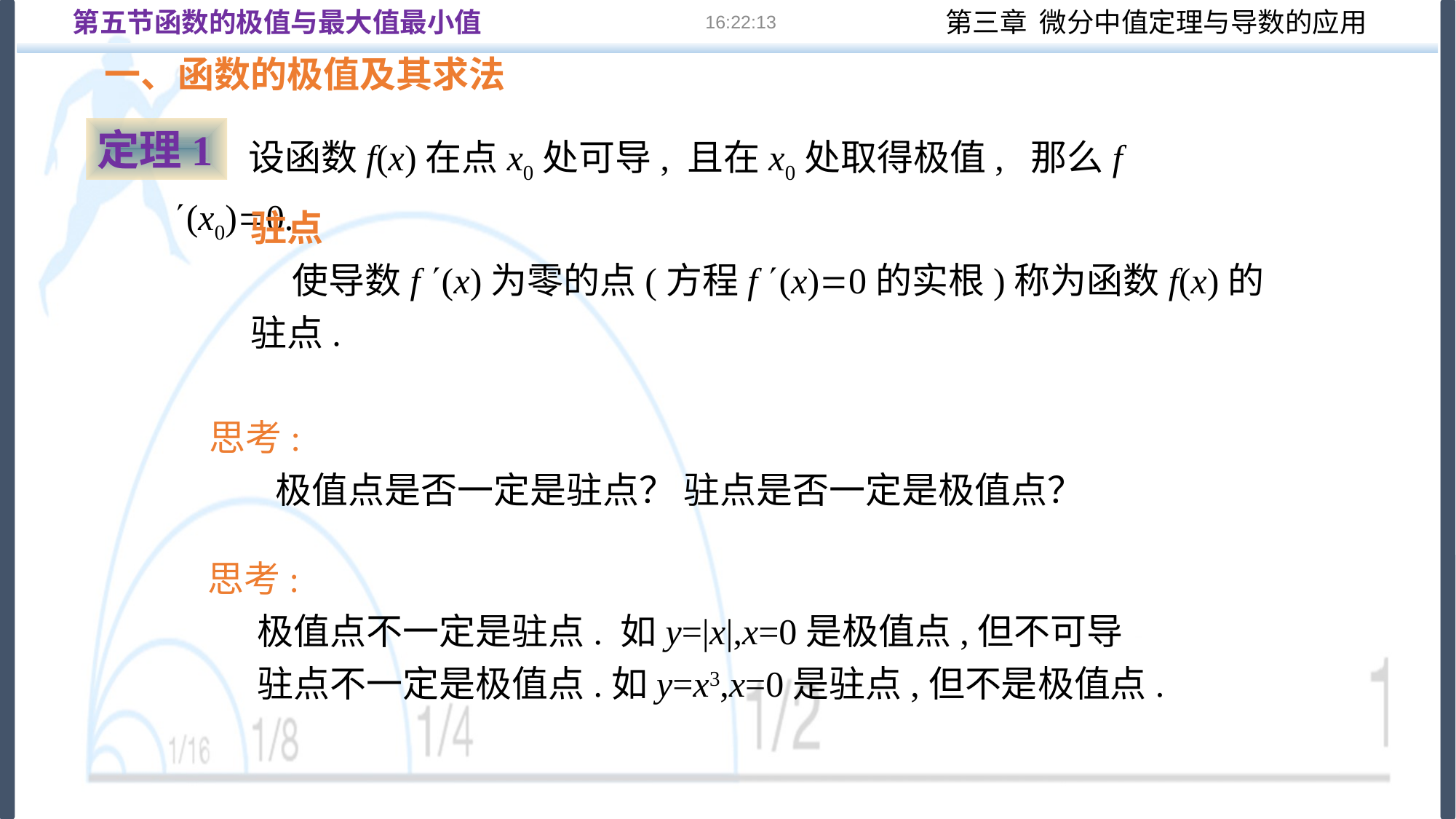

第五节函数的极值与最大值最小值
16:22:13
一、函数的极值及其求法
定理1
        设函数f(x)在点x0处可导, 且在x0处取得极值,  那么f ′(x0)=0.
驻点
    使导数f ′(x)为零的点(方程f ′(x)=0的实根)称为函数f(x)的驻点.
思考:
       极值点是否一定是驻点？ 驻点是否一定是极值点？
思考:
     极值点不一定是驻点. 如y=|x|,x=0是极值点,但不可导
     驻点不一定是极值点.如y=x3,x=0是驻点,但不是极值点.